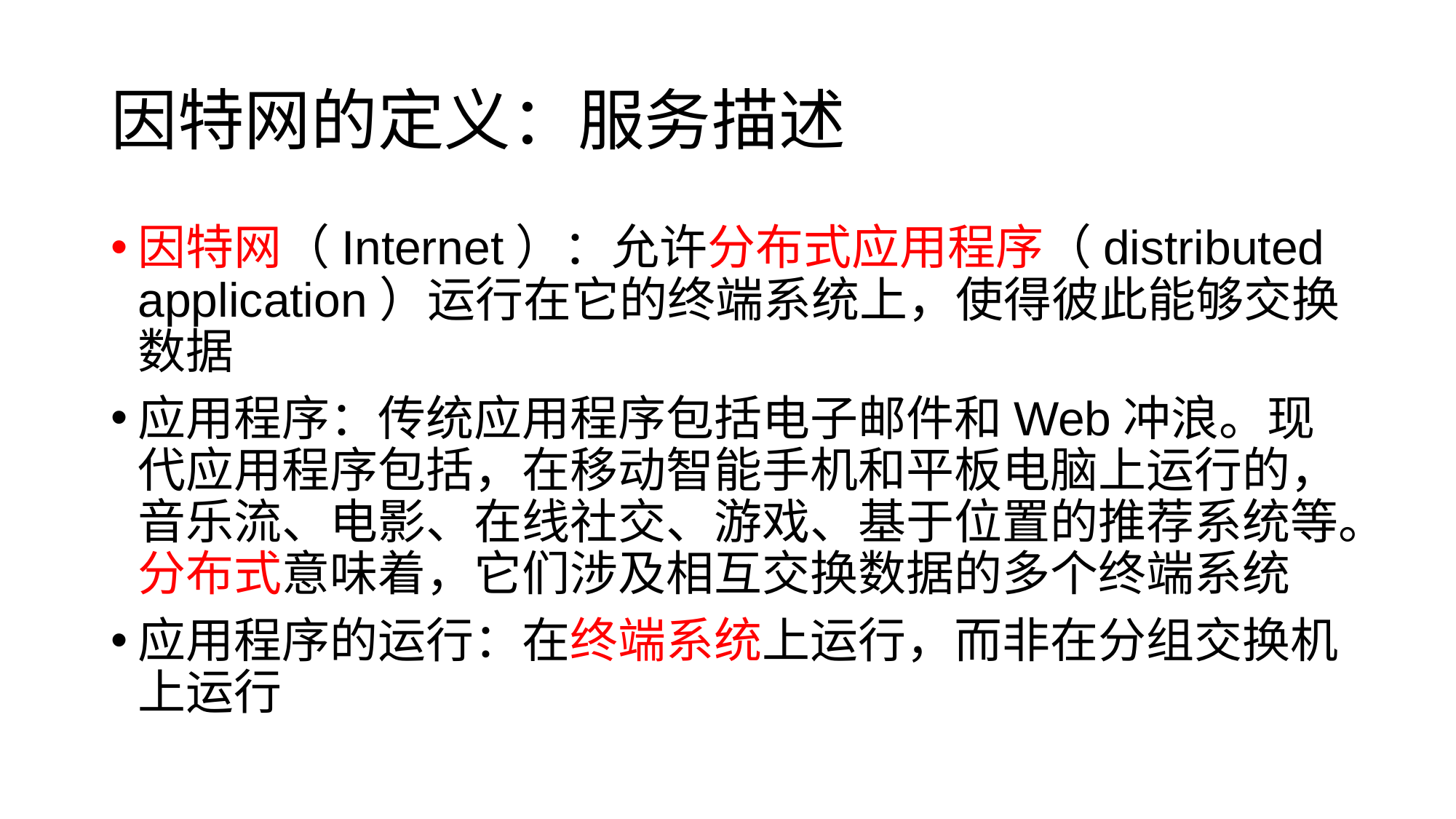

# 因特网的定义：服务描述
因特网（Internet）：允许分布式应用程序（distributed application）运行在它的终端系统上，使得彼此能够交换数据
应用程序：传统应用程序包括电子邮件和Web冲浪。现代应用程序包括，在移动智能手机和平板电脑上运行的，音乐流、电影、在线社交、游戏、基于位置的推荐系统等。分布式意味着，它们涉及相互交换数据的多个终端系统
应用程序的运行：在终端系统上运行，而非在分组交换机上运行